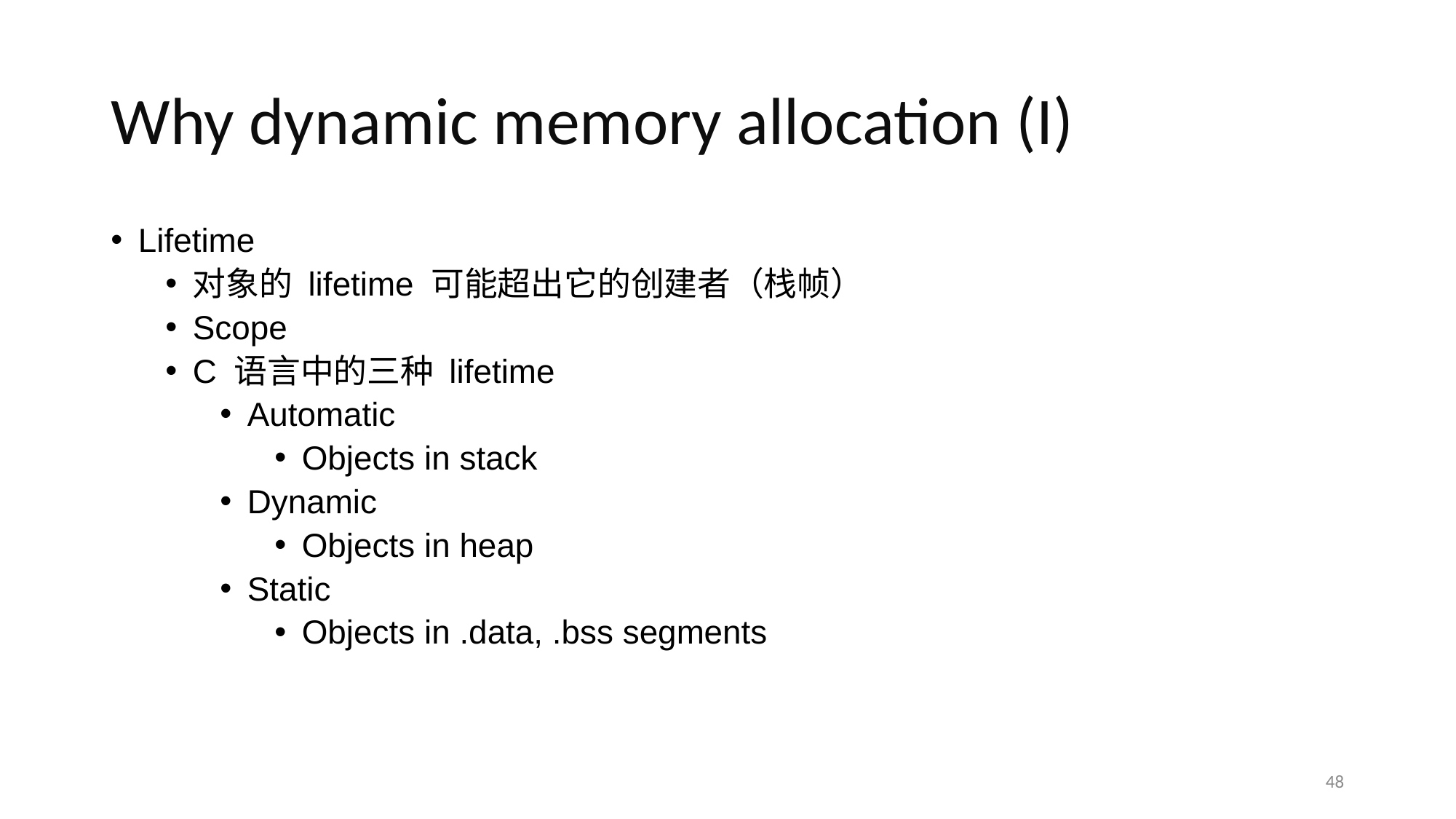

# Why dynamic memory allocation (I)
Lifetime
对象的 lifetime 可能超出它的创建者（栈帧）
Scope
C 语言中的三种 lifetime
Automatic
Objects in stack
Dynamic
Objects in heap
Static
Objects in .data, .bss segments
48